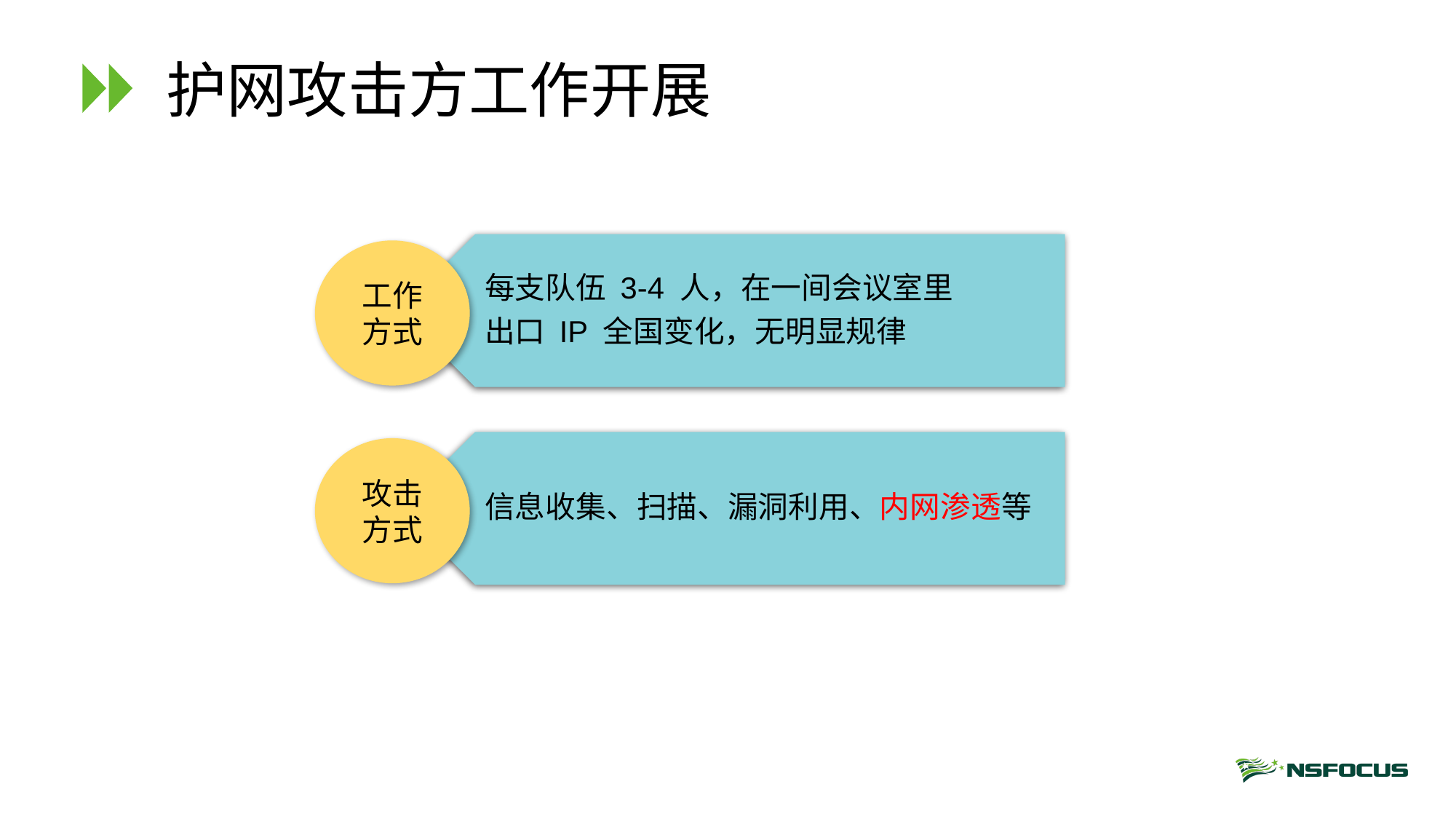

# 护网攻击方工作开展
每支队伍 3-4 人，在一间会议室里
出口 IP 全国变化，无明显规律

工作方式
信息收集、扫描、漏洞利用、内网渗透等

攻击方式